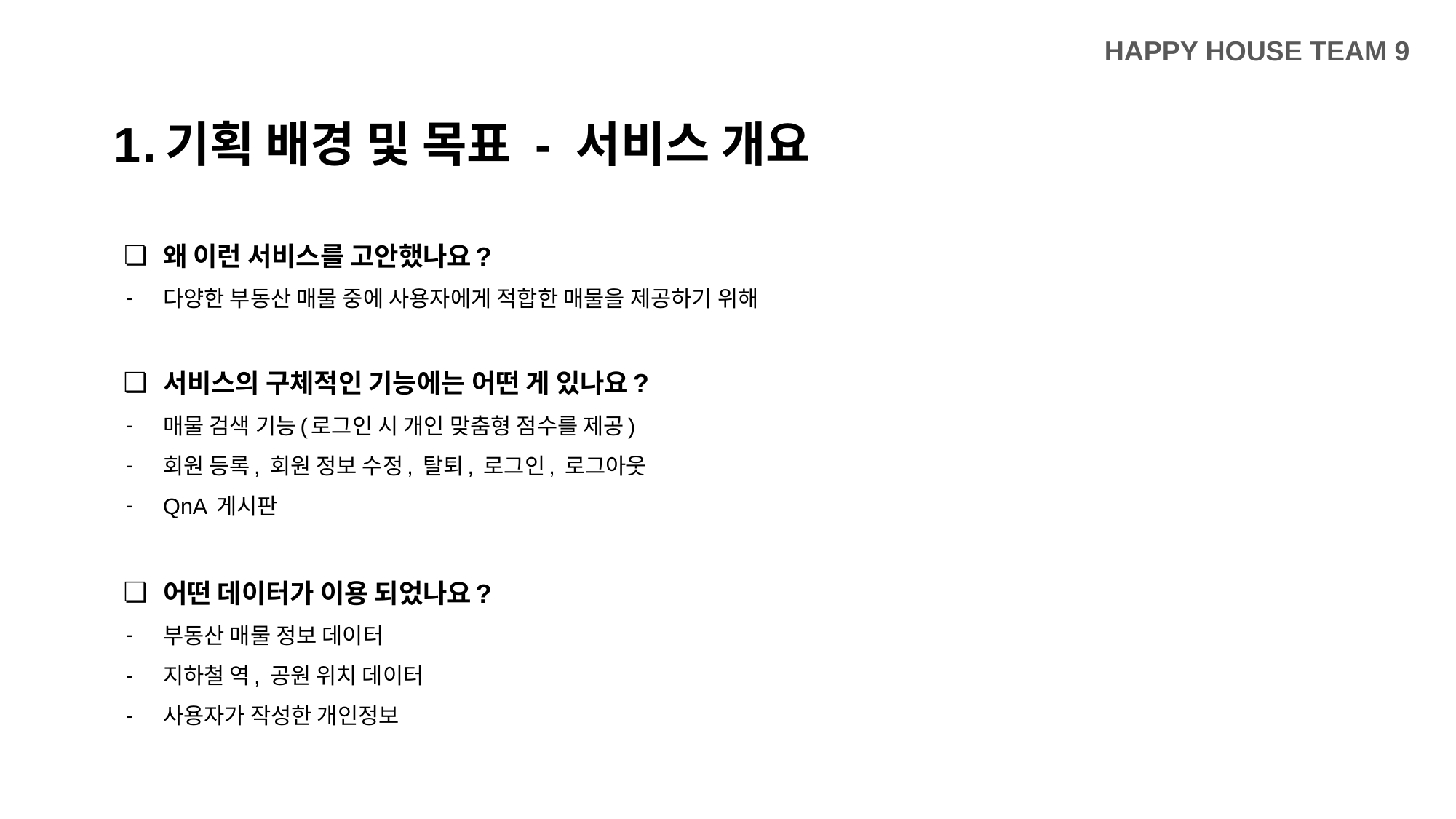

HAPPY HOUSE TEAM 9

기획 배경 및 목표 - 서비스 개요

왜 이런 서비스를 고안했나요?
다양한 부동산 매물 중에 사용자에게 적합한 매물을 제공하기 위해

서비스의 구체적인 기능에는 어떤 게 있나요?
매물 검색 기능(로그인 시 개인 맞춤형 점수를 제공)
회원 등록, 회원 정보 수정, 탈퇴, 로그인, 로그아웃
QnA 게시판

어떤 데이터가 이용 되었나요?
부동산 매물 정보 데이터
지하철 역, 공원 위치 데이터
사용자가 작성한 개인정보